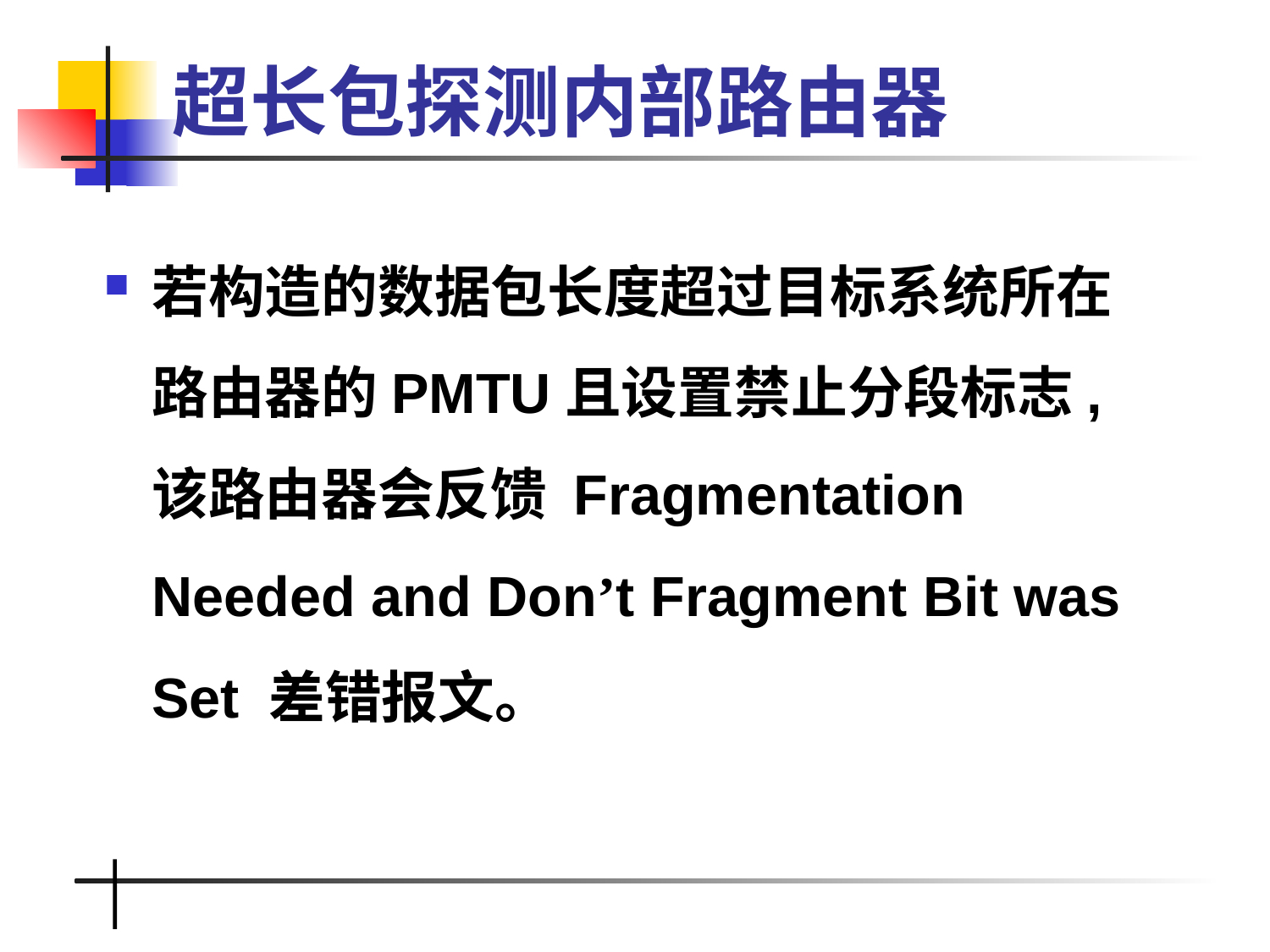

# 超长包探测内部路由器
若构造的数据包长度超过目标系统所在路由器的PMTU且设置禁止分段标志, 该路由器会反馈 Fragmentation Needed and Don’t Fragment Bit was Set 差错报文。